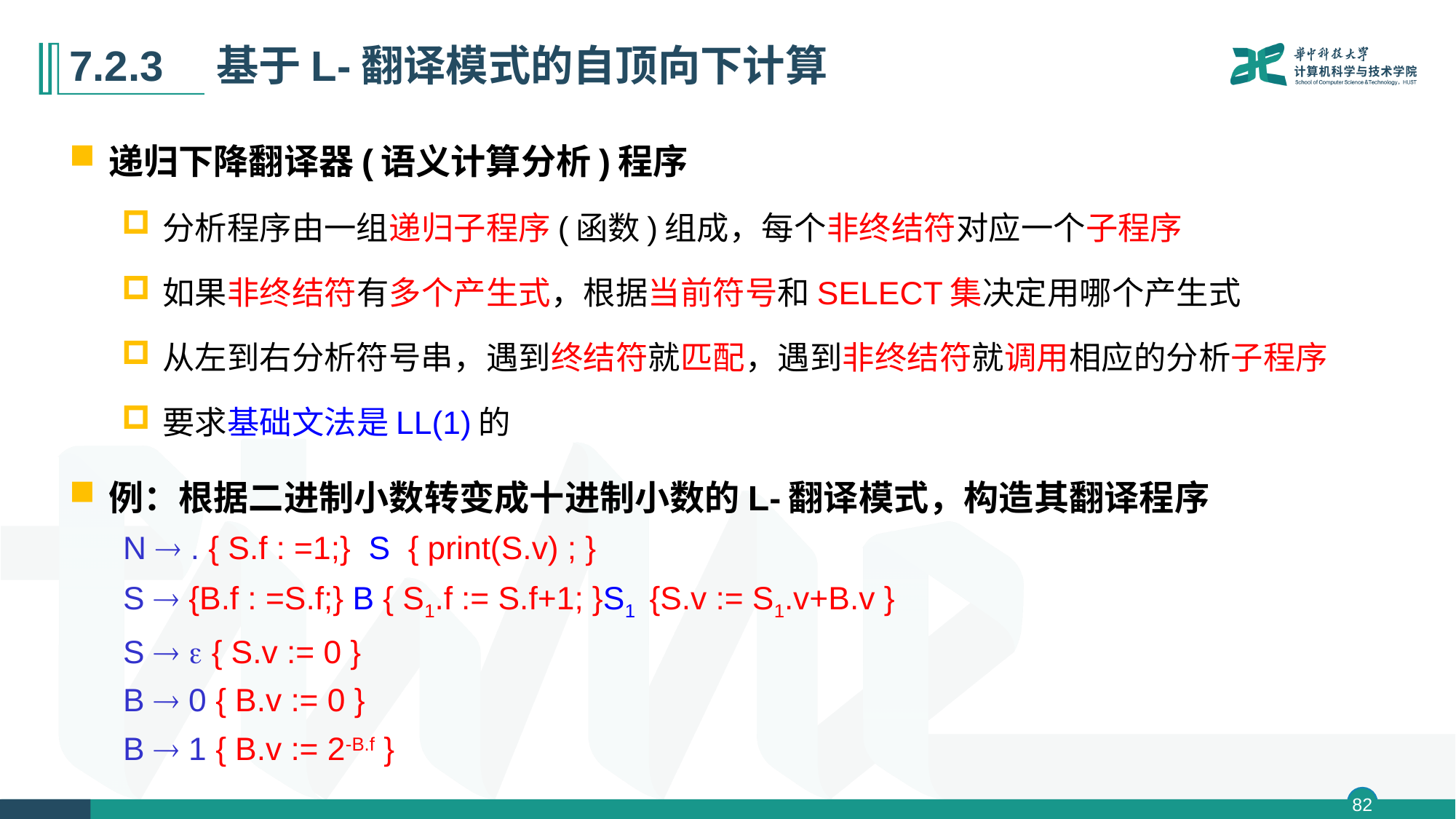

# 7.2.3　基于L-翻译模式的自顶向下计算
递归下降翻译器(语义计算分析)程序
分析程序由一组递归子程序(函数)组成，每个非终结符对应一个子程序
如果非终结符有多个产生式，根据当前符号和SELECT集决定用哪个产生式
从左到右分析符号串，遇到终结符就匹配，遇到非终结符就调用相应的分析子程序
要求基础文法是LL(1)的
例：根据二进制小数转变成十进制小数的L-翻译模式，构造其翻译程序
N → . { S.f : =1;}  S  { print(S.v) ; }
S → {B.f : =S.f;} B { S1.f := S.f+1; }S1  {S.v := S1.v+B.v }
S → ε { S.v := 0 }
B → 0 { B.v := 0 }
B → 1 { B.v := 2-B.f }